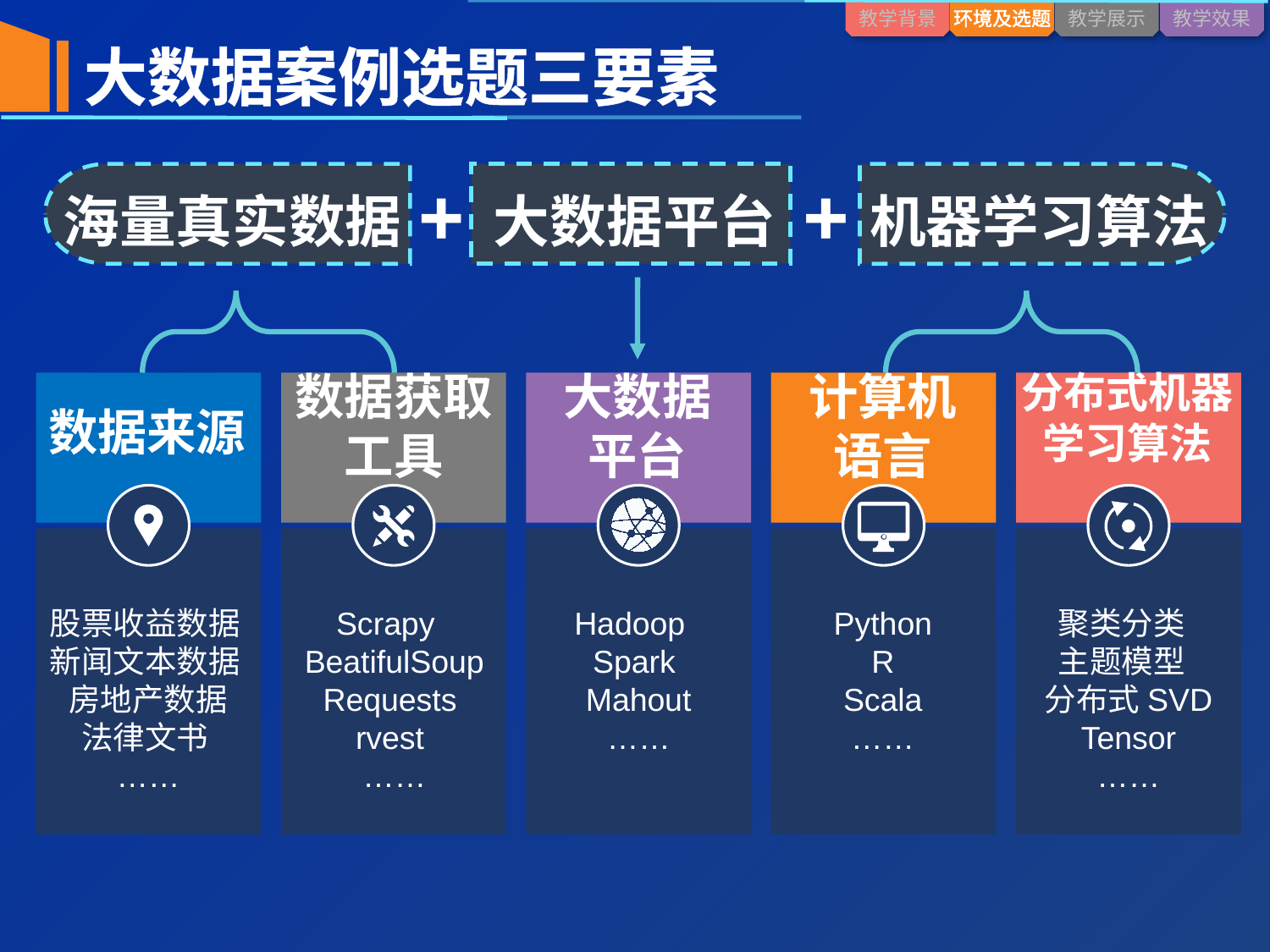

大数据案例选题三要素
+
+

海量真实数据

大数据平台

机器学习算法

数据获取工具

Scrapy
BeatifulSoup
Requests
rvest
……

大数据
平台

Hadoop
Spark
Mahout
……
计算机
语言

Python
R
Scala
……
分布式机器学习算法

聚类分类
主题模型
分布式SVD
Tensor
……

数据来源
股票收益数据
新闻文本数据
房地产数据
法律文书
……